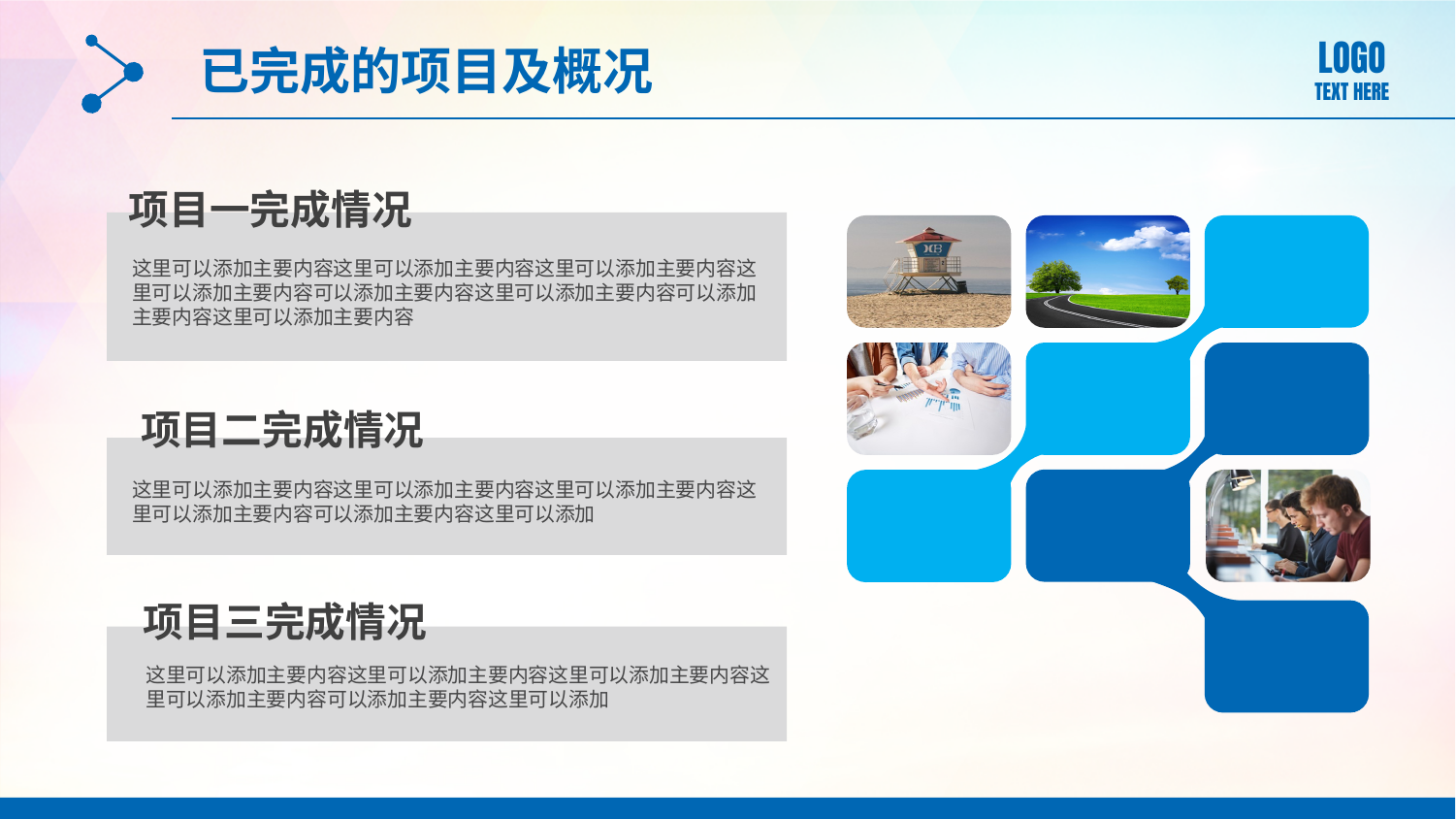

LOGO
TEXT HERE
已完成的项目及概况
项目一完成情况

这里可以添加主要内容这里可以添加主要内容这里可以添加主要内容这里可以添加主要内容可以添加主要内容这里可以添加主要内容可以添加主要内容这里可以添加主要内容
项目二完成情况

这里可以添加主要内容这里可以添加主要内容这里可以添加主要内容这里可以添加主要内容可以添加主要内容这里可以添加
项目三完成情况

这里可以添加主要内容这里可以添加主要内容这里可以添加主要内容这里可以添加主要内容可以添加主要内容这里可以添加